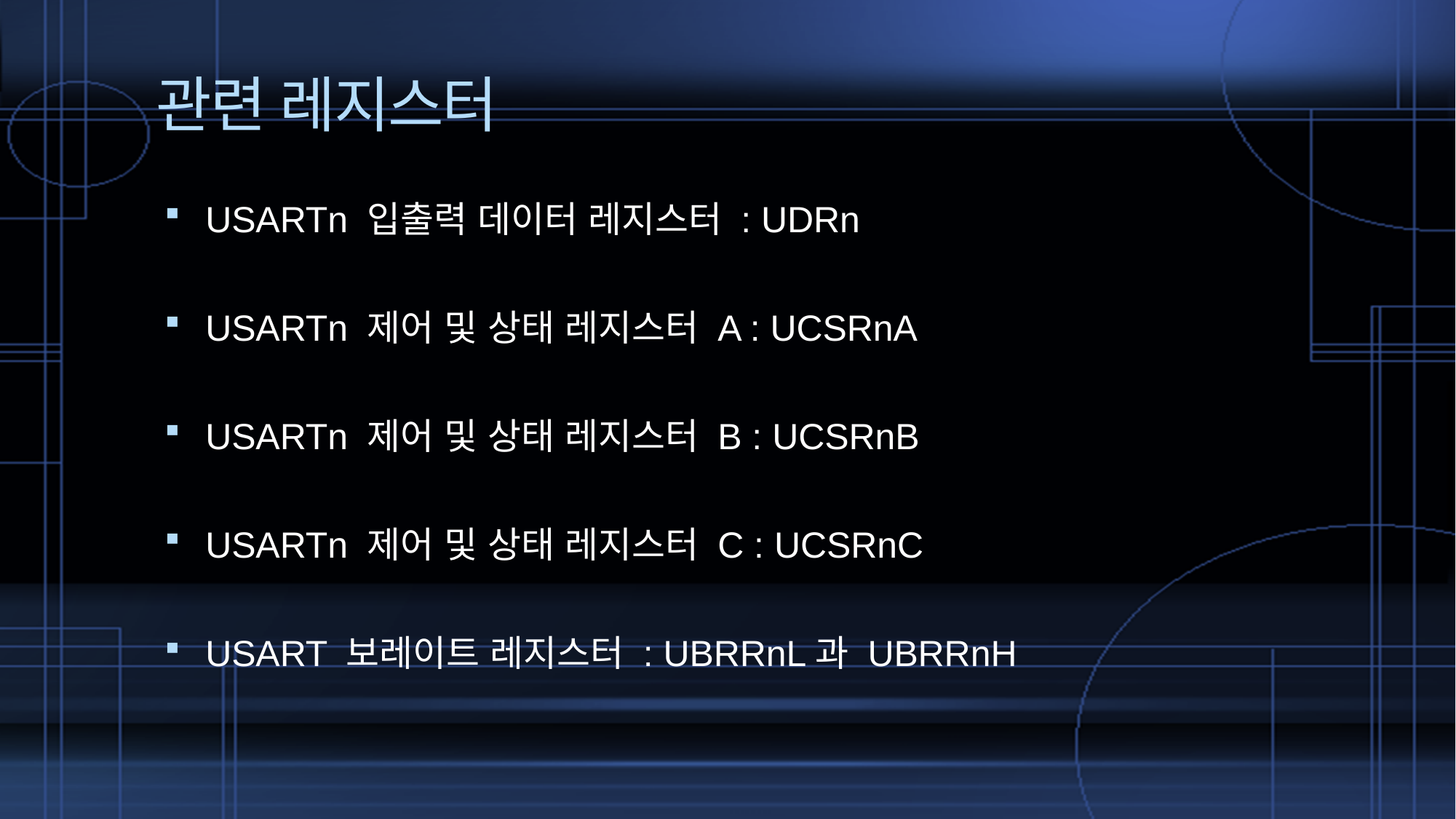

# 관련 레지스터
USARTn 입출력 데이터 레지스터 : UDRn

USARTn 제어 및 상태 레지스터 A : UCSRnA

USARTn 제어 및 상태 레지스터 B : UCSRnB

USARTn 제어 및 상태 레지스터 C : UCSRnC

USART 보레이트 레지스터 : UBRRnL과 UBRRnH